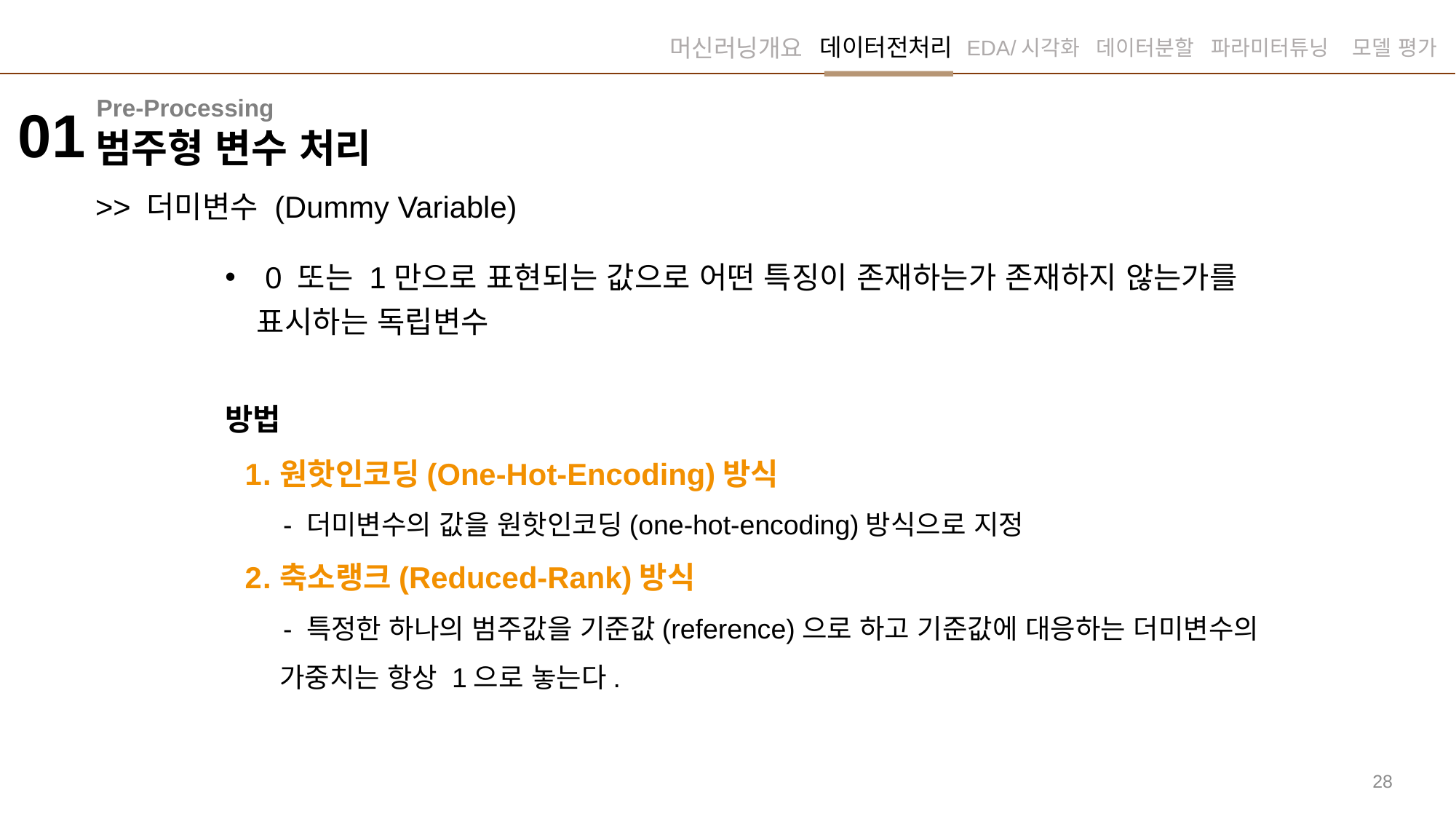

데이터전처리
머신러닝개요
EDA/시각화
데이터분할
파라미터튜닝
모델 평가

Pre-Processing
01
범주형 변수 처리
>> 더미변수 (Dummy Variable)
 0 또는 1만으로 표현되는 값으로 어떤 특징이 존재하는가 존재하지 않는가를
표시하는 독립변수
방법
원핫인코딩(One-Hot-Encoding)방식
     - 더미변수의 값을 원핫인코딩(one-hot-encoding)방식으로 지정
축소랭크(Reduced-Rank)방식
     - 특정한 하나의 범주값을 기준값(reference)으로 하고 기준값에 대응하는 더미변수의 가중치는 항상 1으로 놓는다.

28